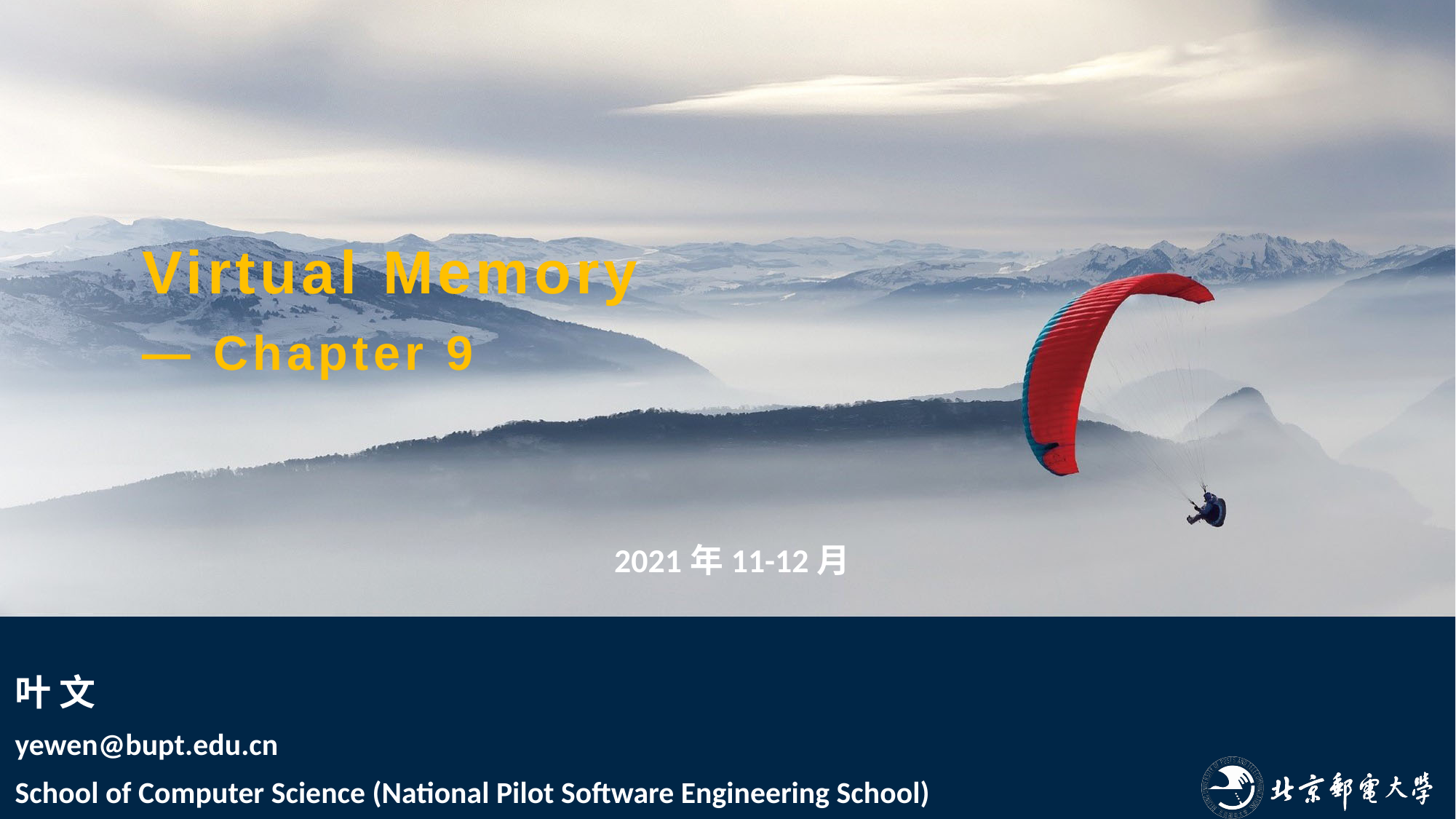

Virtual Memory
— Chapter 9
2021年11-12月

叶 文
yewen@bupt.edu.cn
School of Computer Science (National Pilot Software Engineering School)